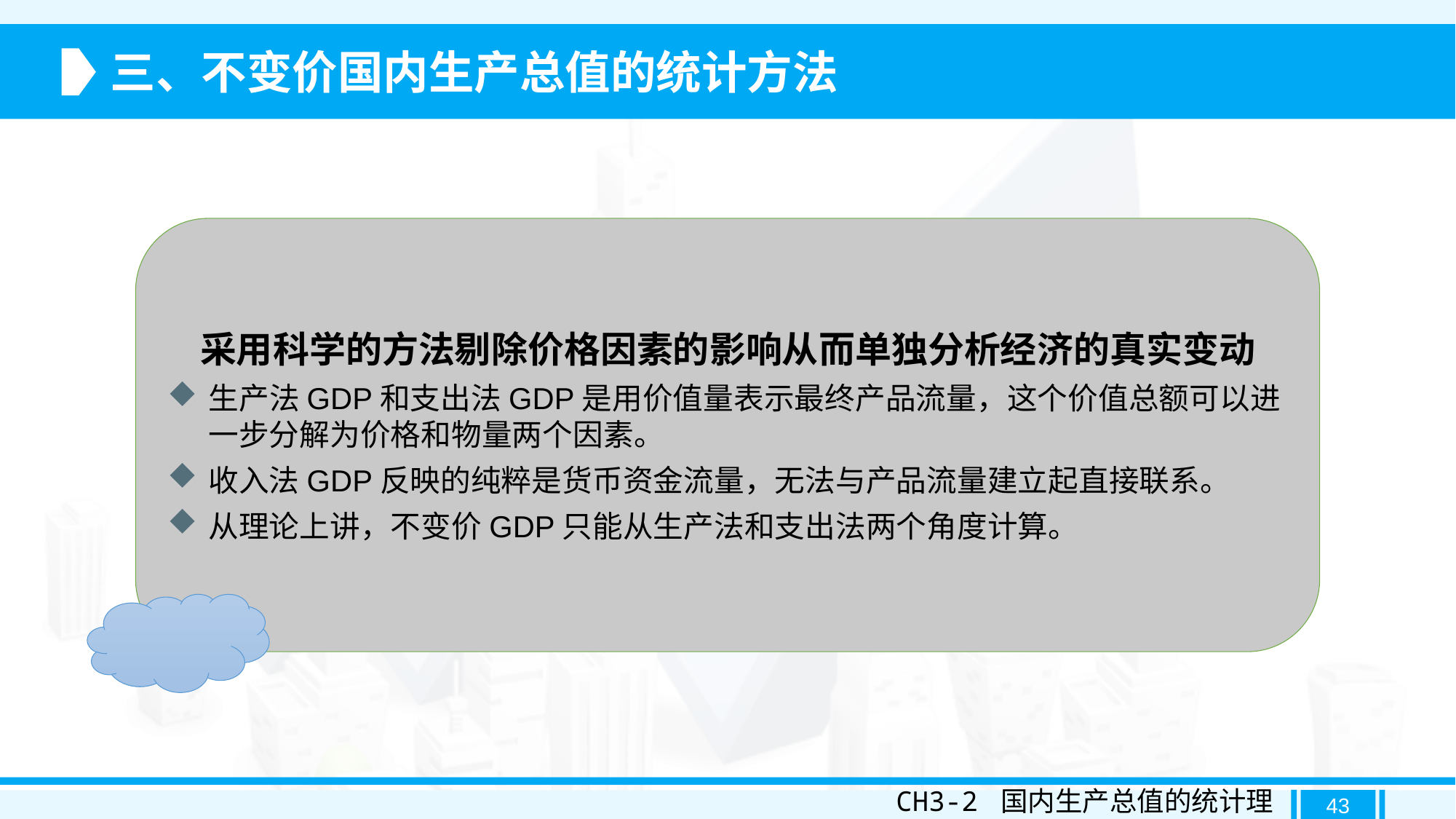

三、不变价国内生产总值的统计方法

采用科学的方法剔除价格因素的影响从而单独分析经济的真实变动
生产法GDP和支出法GDP是用价值量表示最终产品流量，这个价值总额可以进一步分解为价格和物量两个因素。
收入法GDP反映的纯粹是货币资金流量，无法与产品流量建立起直接联系。
从理论上讲，不变价GDP只能从生产法和支出法两个角度计算。

CH3-2 国内生产总值的统计理论
43